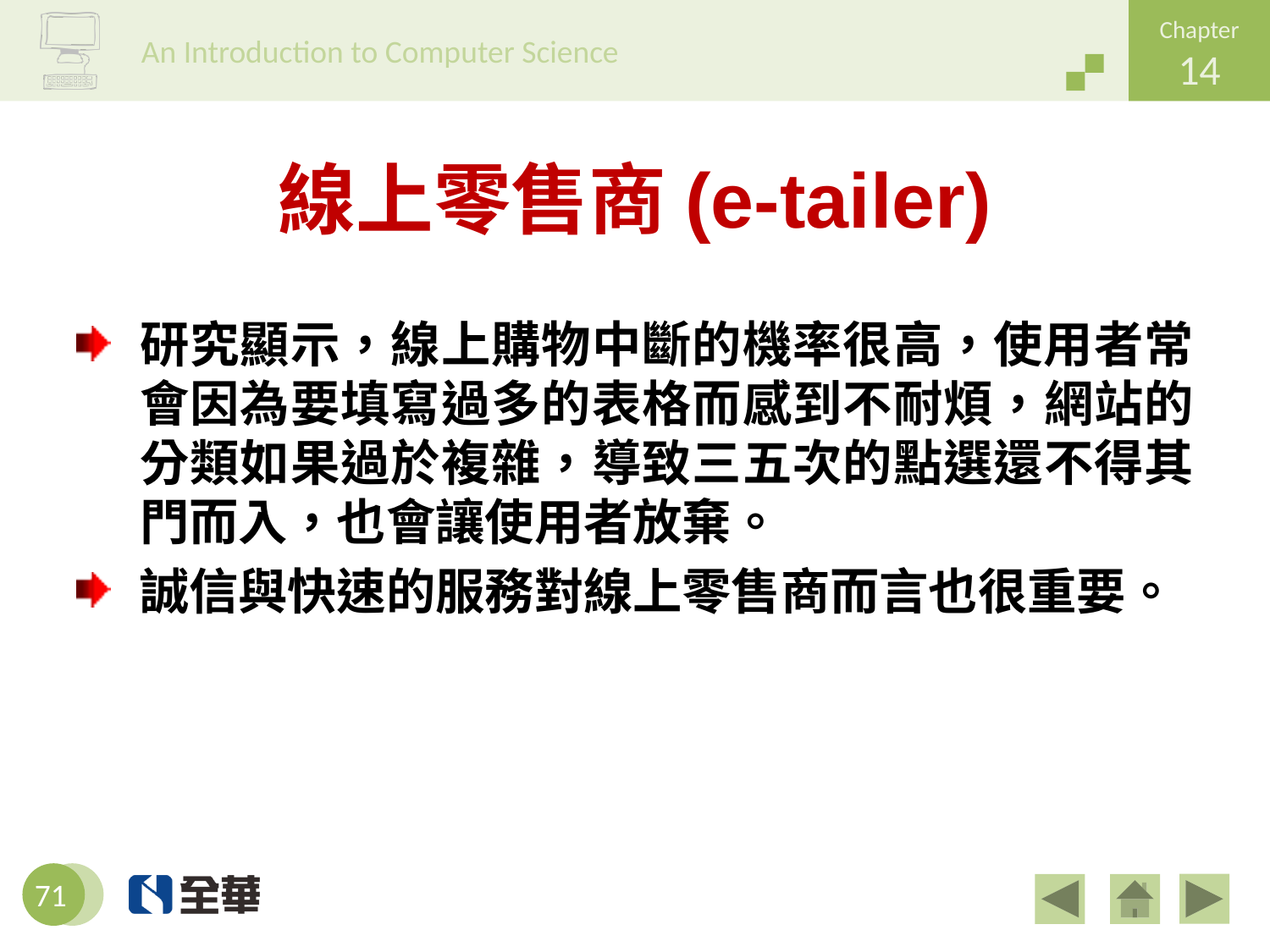

# 線上零售商(e-tailer)
研究顯示，線上購物中斷的機率很高，使用者常會因為要填寫過多的表格而感到不耐煩，網站的分類如果過於複雜，導致三五次的點選還不得其門而入，也會讓使用者放棄。
誠信與快速的服務對線上零售商而言也很重要。